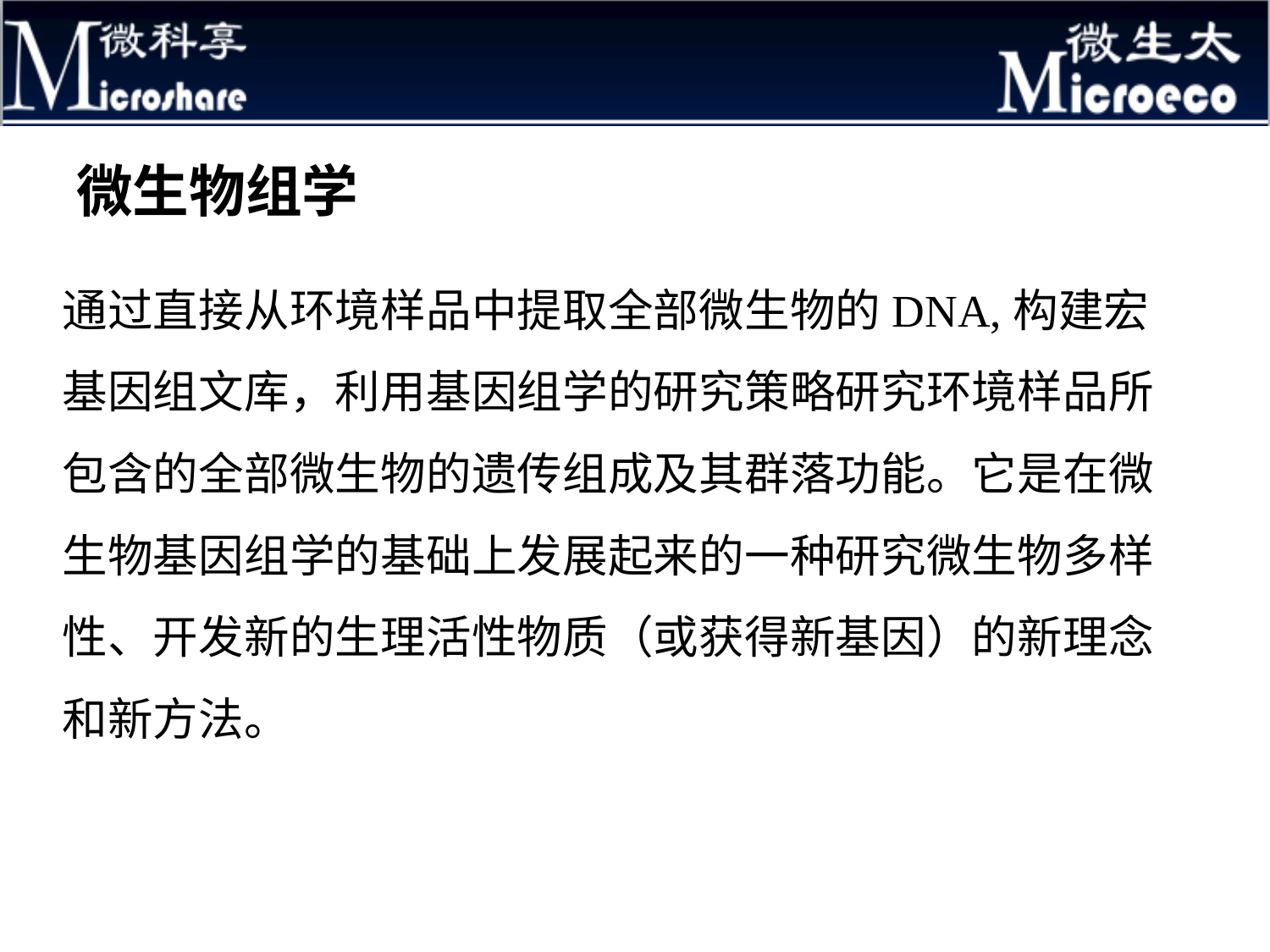

# 微生物组学
通过直接从环境样品中提取全部微生物的DNA,构建宏基因组文库，利用基因组学的研究策略研究环境样品所包含的全部微生物的遗传组成及其群落功能。它是在微生物基因组学的基础上发展起来的一种研究微生物多样性、开发新的生理活性物质（或获得新基因）的新理念和新方法。